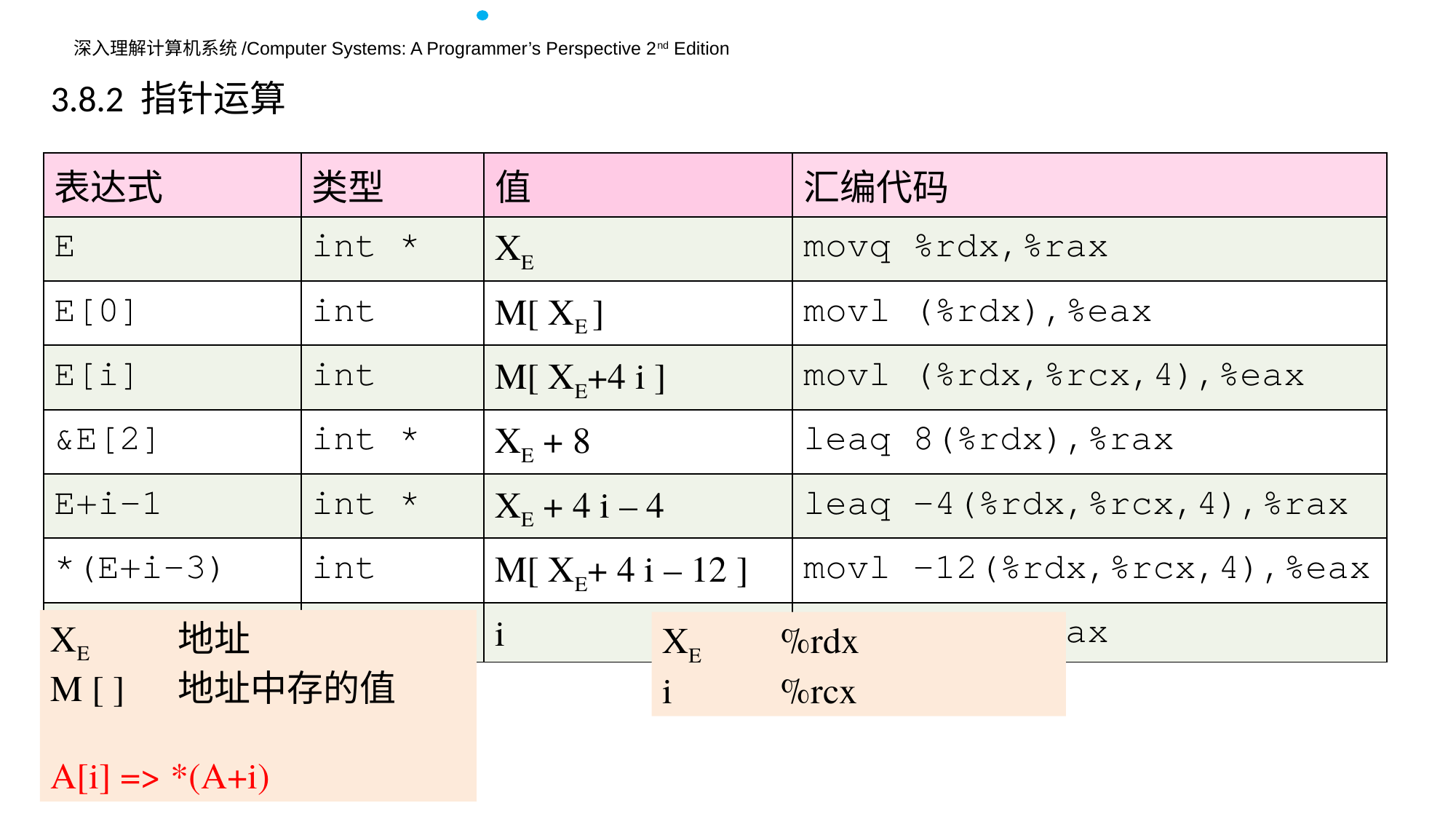

3.8.2 指针运算
| 表达式 | 类型 | 值 | 汇编代码 |
| --- | --- | --- | --- |
| E | int \* | XE | movq %rdx,%rax |
| E[0] | int | M[ XE ] | movl (%rdx),%eax |
| E[i] | int | M[ XE+4 i ] | movl (%rdx,%rcx,4),%eax |
| &E[2] | int \* | XE + 8 | leaq 8(%rdx),%rax |
| E+i-1 | int \* | XE + 4 i – 4 | leaq -4(%rdx,%rcx,4),%rax |
| \*(E+i-3) | int | M[ XE+ 4 i – 12 ] | movl -12(%rdx,%rcx,4),%eax |
| &E[i]-E | long | i | movq %rcx,%rax |
XE 	 地址
M [ ]	 地址中存的值

A[i] => *(A+i)
XE 	 %rdx
i	 %rcx